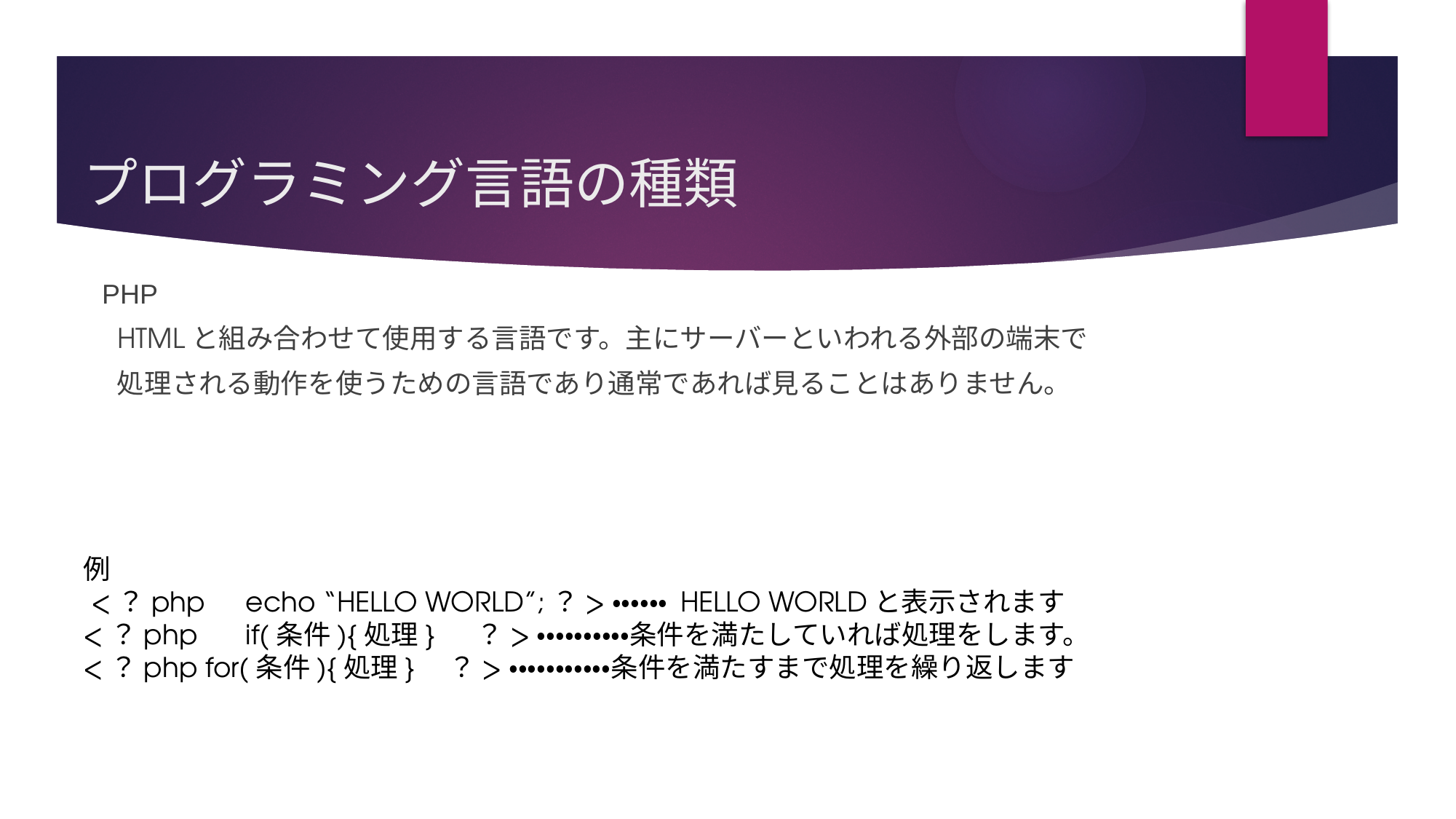

# プログラミング言語の種類
    PHP
      HTMLと組み合わせて使用する言語です。主にサーバーといわれる外部の端末で
　   処理される動作を使うための言語であり通常であれば見ることはありません。
9
例
 <？php　echo “HELLO WORLD”;？>・・・・・・ HELLO WORLDと表示されます
<？php 　if(条件){処理} 　？>・・・・・・・・・・条件を満たしていれば処理をします。
<？php for(条件){処理}　？>・・・・・・・・・・・条件を満たすまで処理を繰り返します